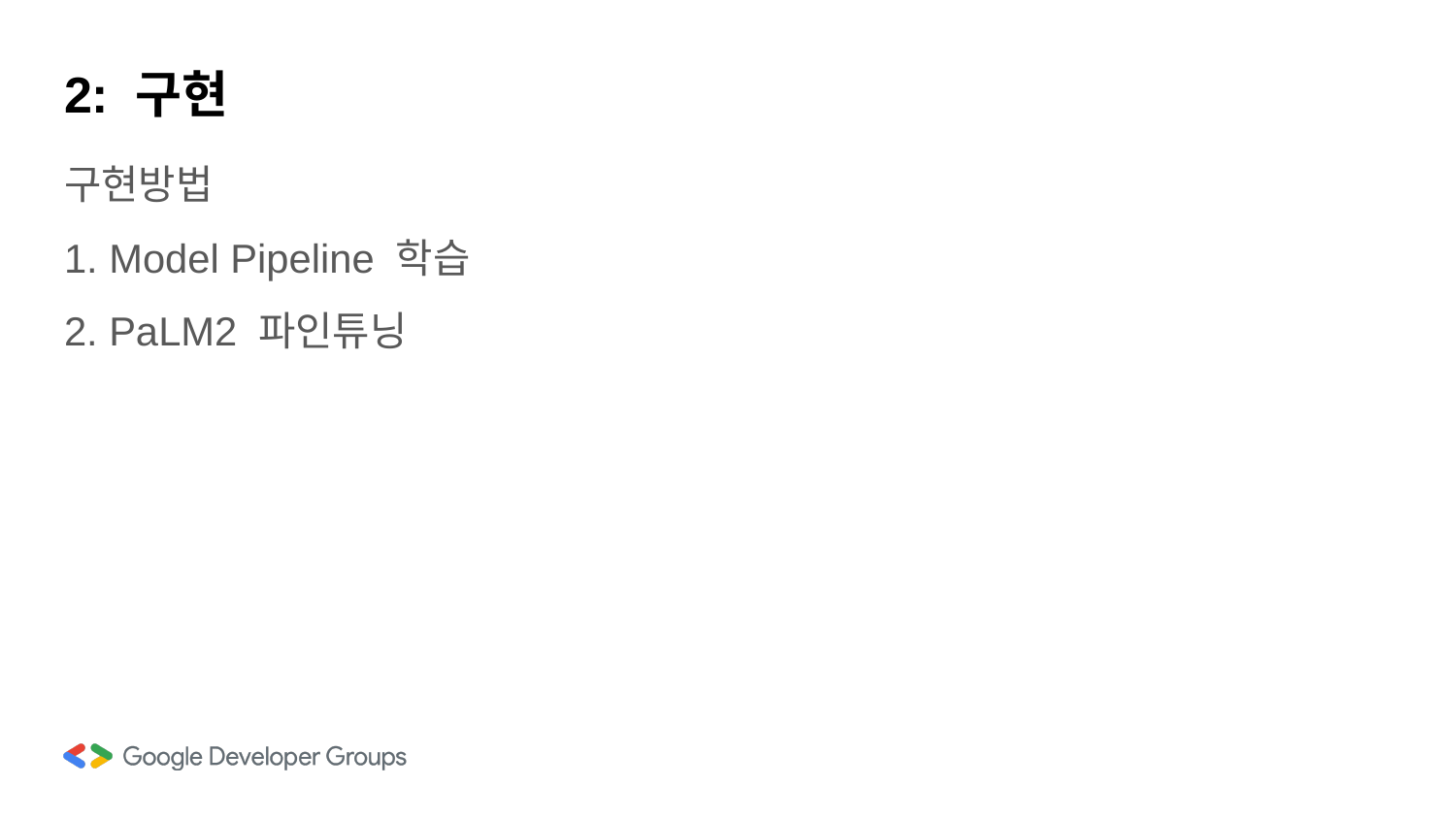

# 2: 구현
구현방법
1. Model Pipeline 학습
2. PaLM2 파인튜닝